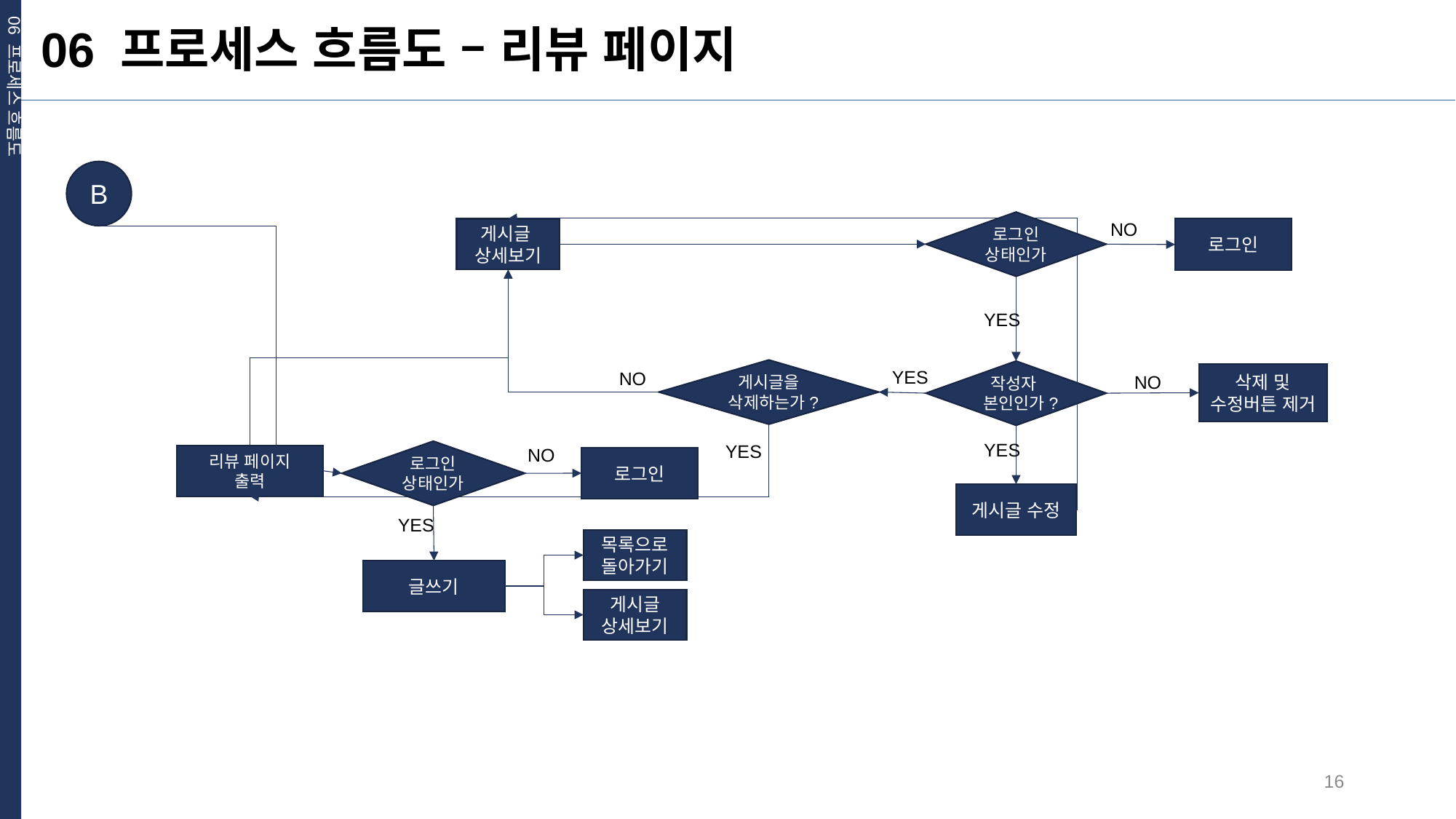

06 프로세스 흐름도
06 프로세스 흐름도 – 리뷰 페이지
B
로그인
상태인가
NO
게시글
상세보기
로그인
YES
게시글을 삭제하는가?
YES
작성자
본인인가?
NO
삭제 및 수정버튼 제거
NO
YES
YES
NO
로그인 상태인가
리뷰 페이지
출력
로그인
게시글 수정
YES
목록으로 돌아가기
글쓰기
게시글
상세보기
16